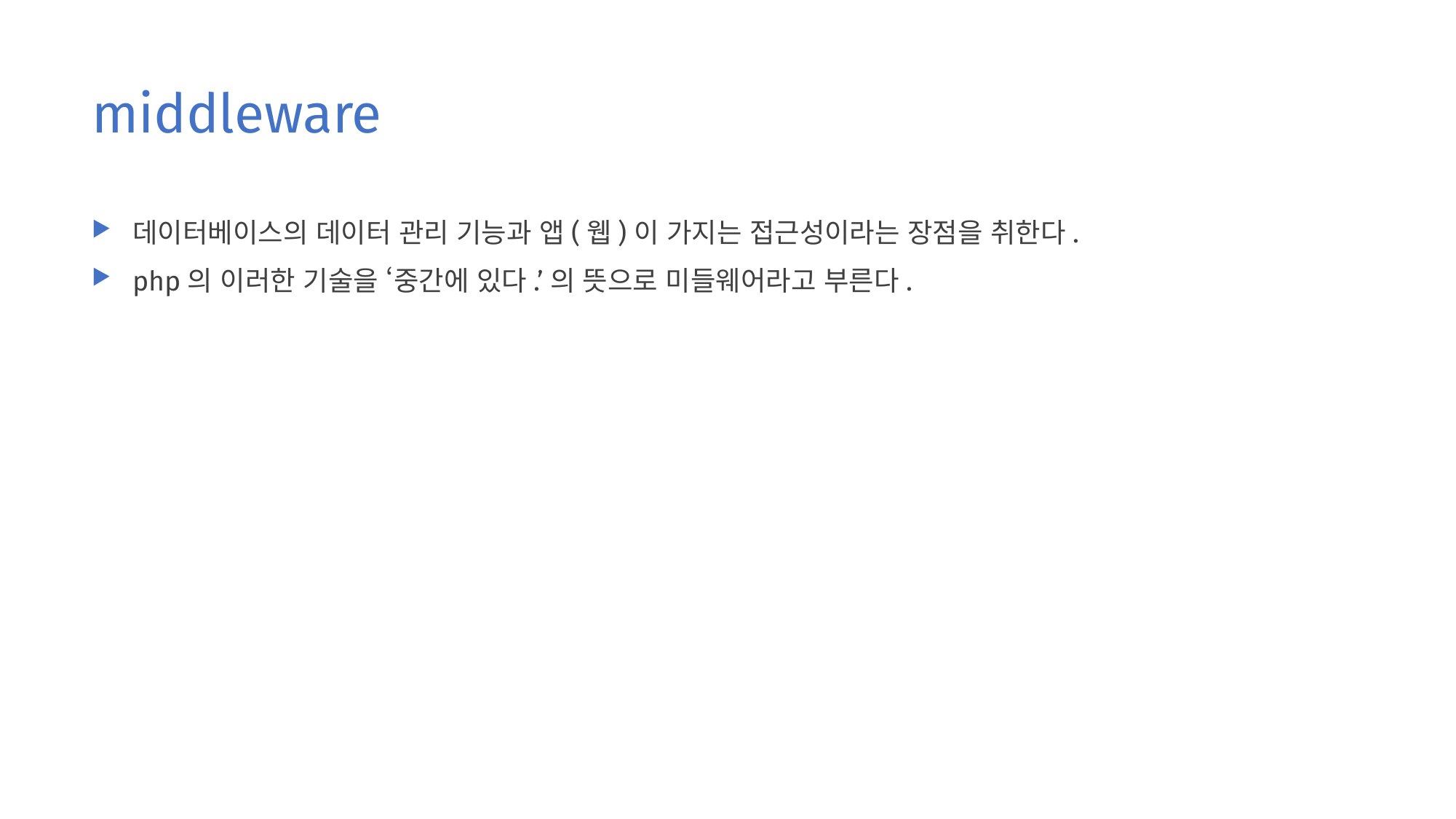

# middleware
데이터베이스의 데이터 관리 기능과 앱(웹)이 가지는 접근성이라는 장점을 취한다.
php의 이러한 기술을 ‘중간에 있다.’의 뜻으로 미들웨어라고 부른다.